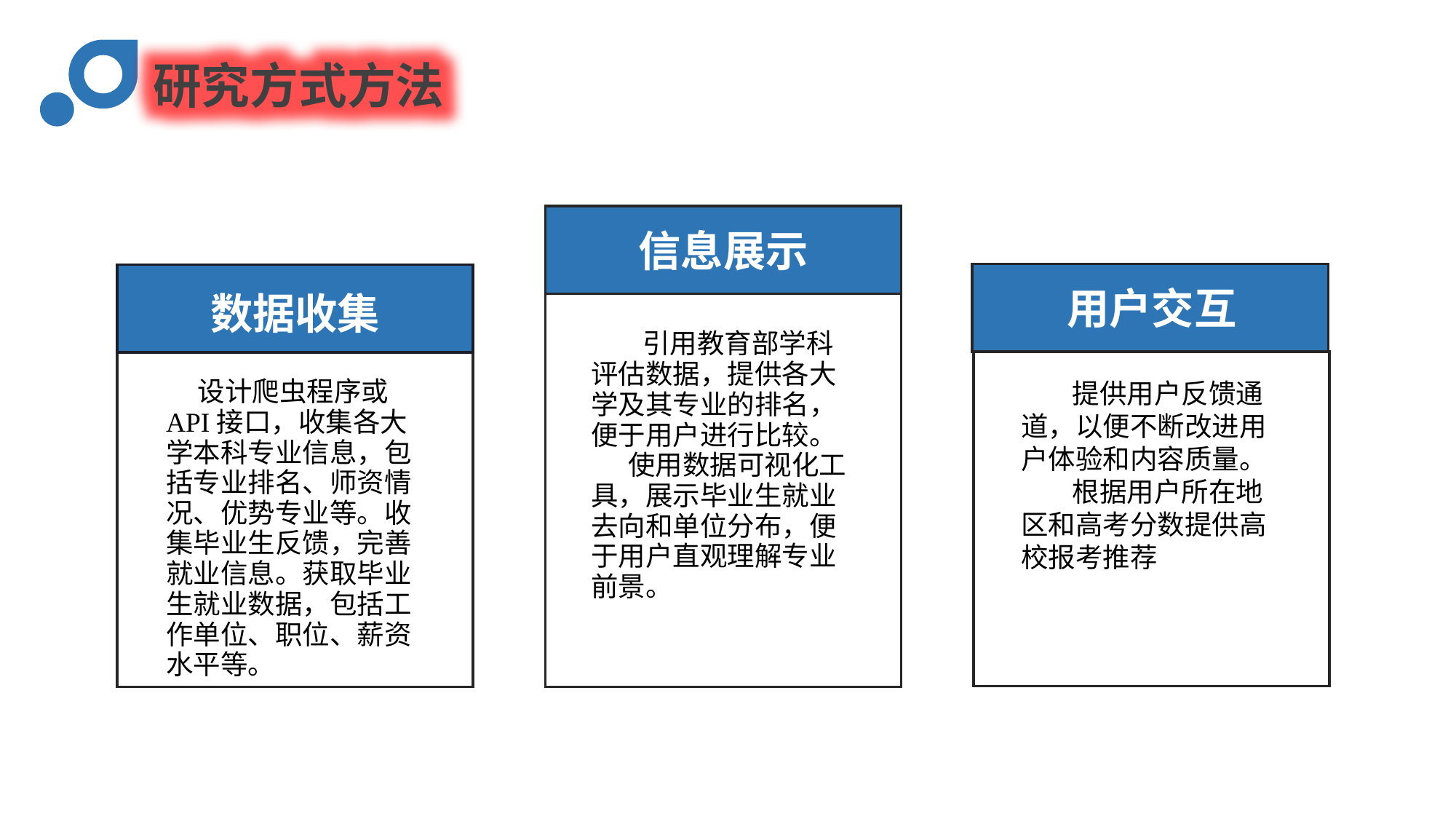

研究方式方法

信息展示

用户交互
数据收集
引用教育部学科评估数据，提供各大学及其专业的排名，便于用户进行比较。
      使用数据可视化工具，展示毕业生就业去向和单位分布，便于用户直观理解专业前景。
设计爬虫程序或API接口，收集各大学本科专业信息，包括专业排名、师资情况、优势专业等。收集毕业生反馈，完善就业信息。获取毕业生就业数据，包括工作单位、职位、薪资水平等。
提供用户反馈通道，以便不断改进用户体验和内容质量。
根据用户所在地区和高考分数提供高校报考推荐